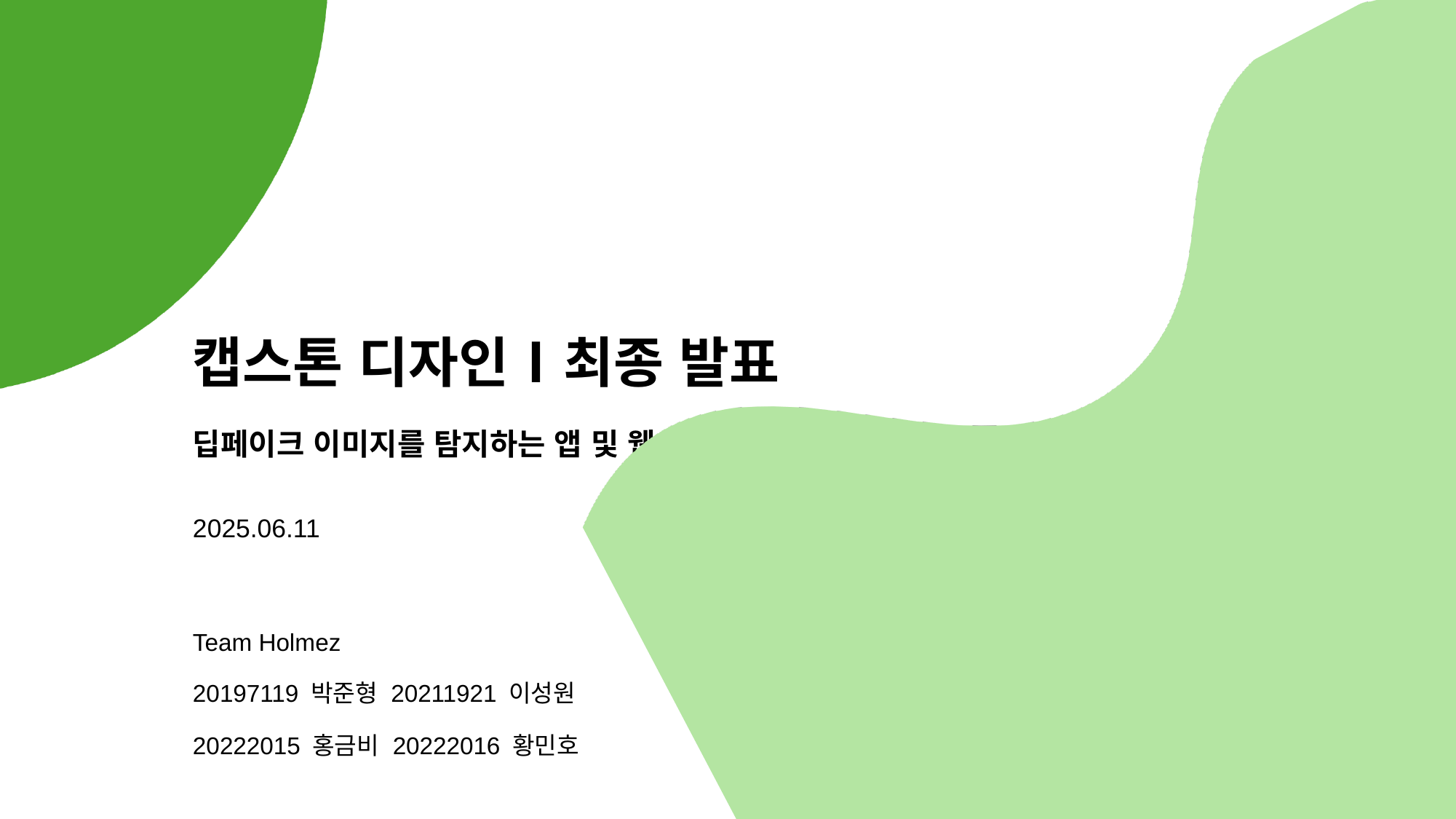

# 캡스톤 디자인Ⅰ최종 발표 딥페이크 이미지를 탐지하는 앱 및 웹 개발
2025.06.11
Team Holmez
20197119 박준형 20211921 이성원
20222015 홍금비 20222016 황민호